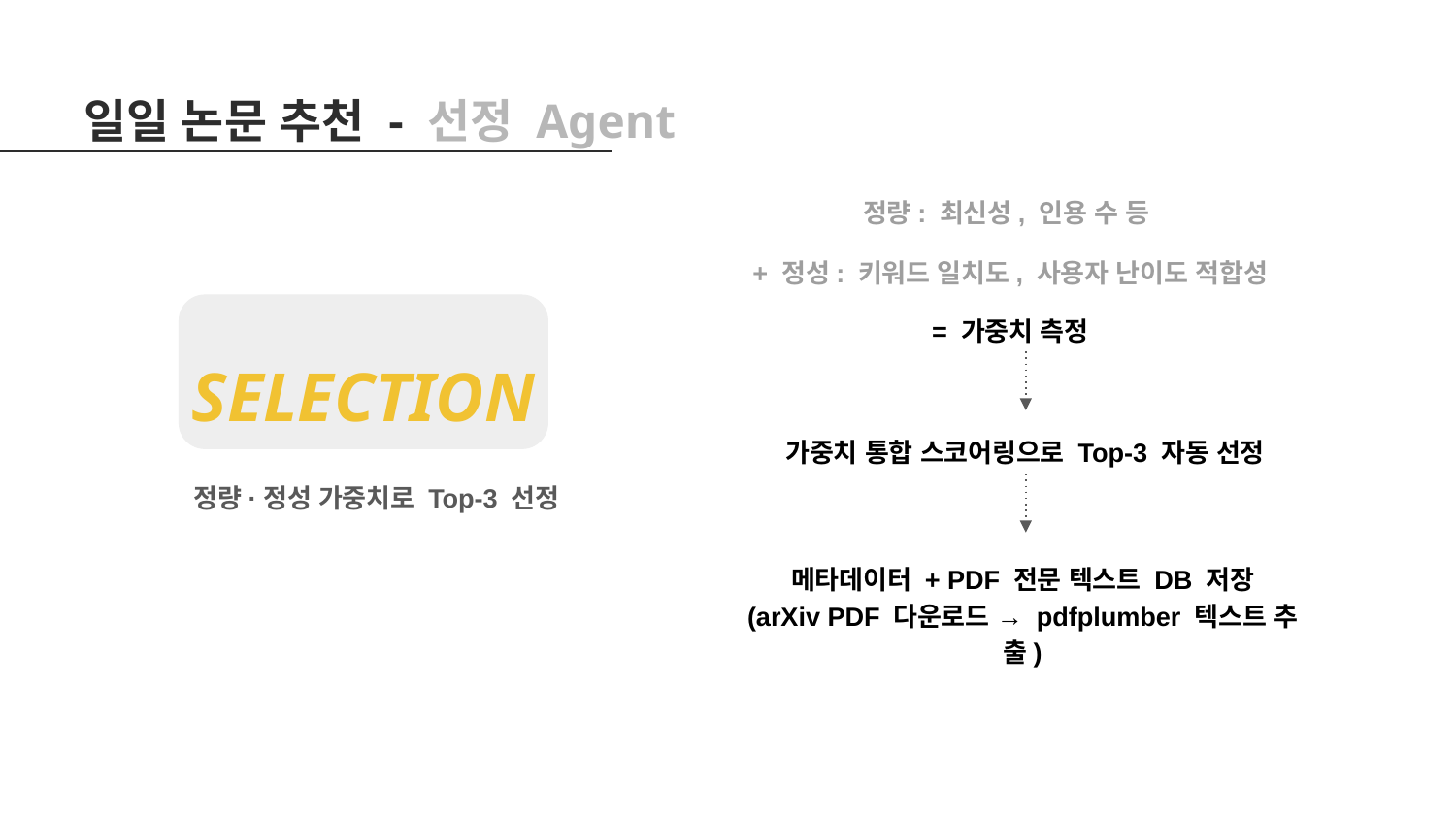

일일 논문 추천 - 선정 Agent
정량: 최신성, 인용 수 등
+ 정성: 키워드 일치도, 사용자 난이도 적합성

SELECTION
정량·정성 가중치로 Top-3 선정
= 가중치 측정
가중치 통합 스코어링으로 Top-3 자동 선정
메타데이터 + PDF 전문 텍스트 DB 저장
(arXiv PDF 다운로드 → pdfplumber 텍스트 추출)